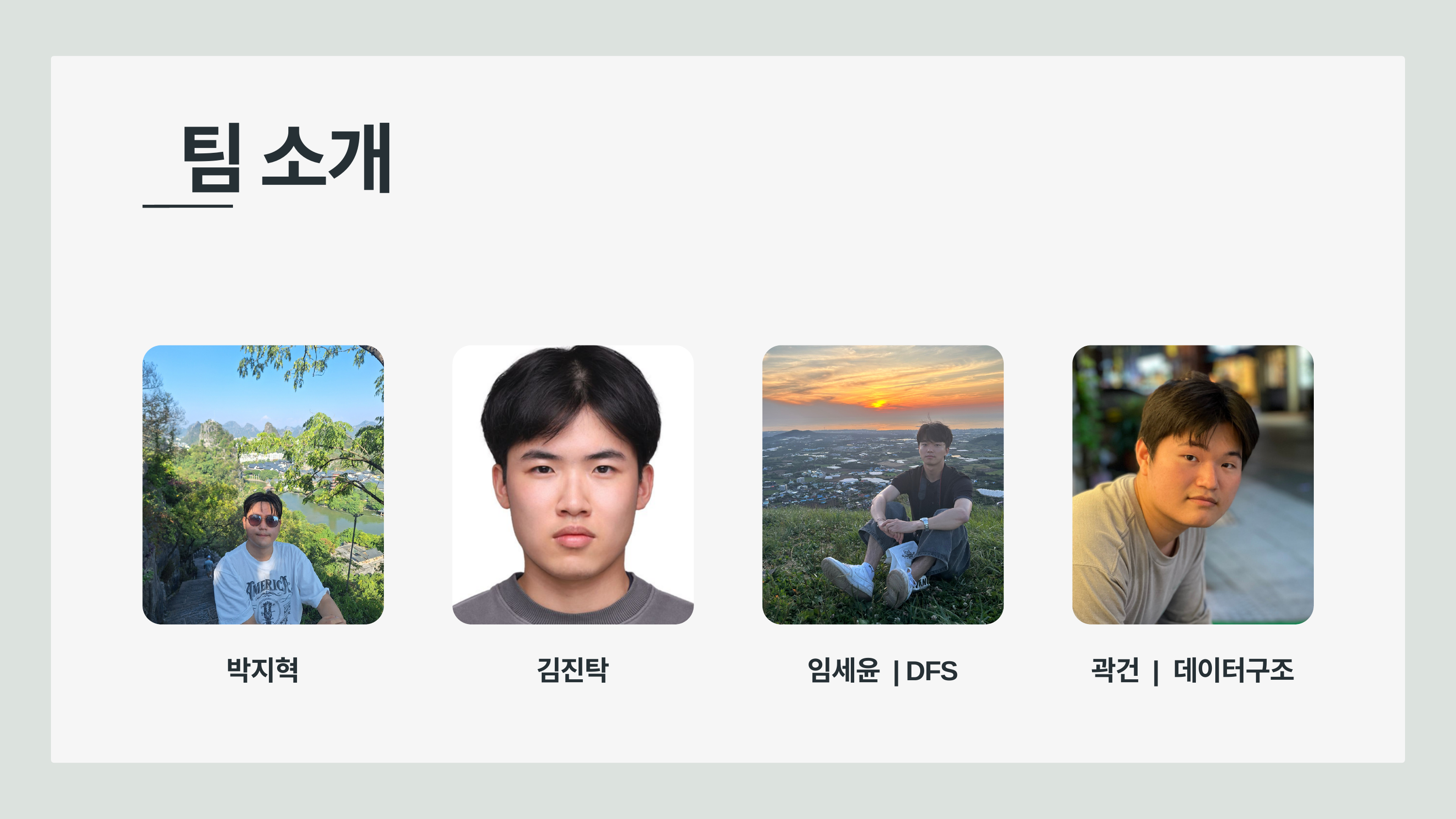

팀 소개

박지혁
김진탁
임세윤 | DFS
곽건 | 데이터구조